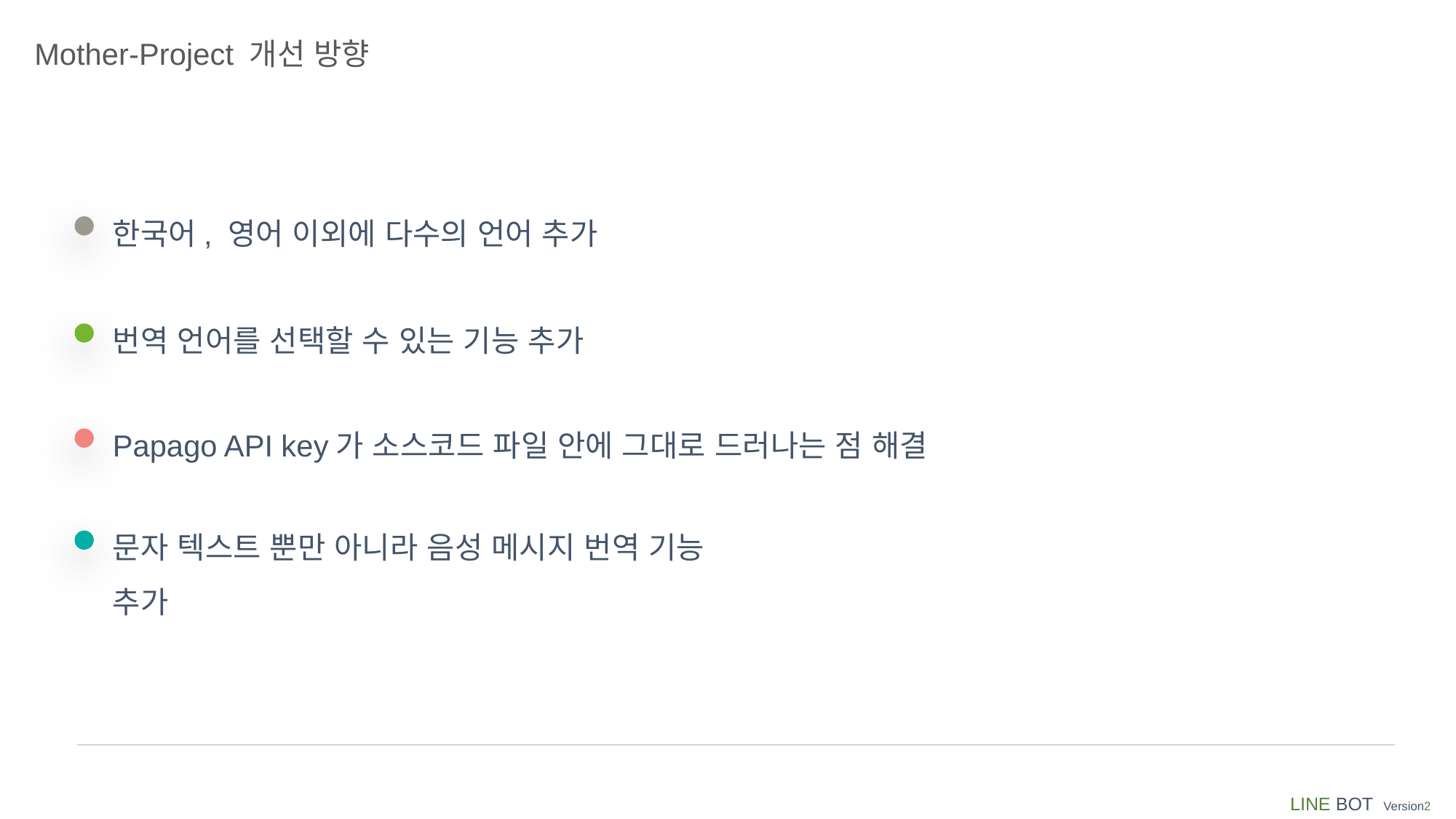

Mother-Project 개선 방향
한국어, 영어 이외에 다수의 언어 추가

번역 언어를 선택할 수 있는 기능 추가

Papago API key가 소스코드 파일 안에 그대로 드러나는 점 해결

문자 텍스트 뿐만 아니라 음성 메시지 번역 기능 추가

LINE BOT Version2